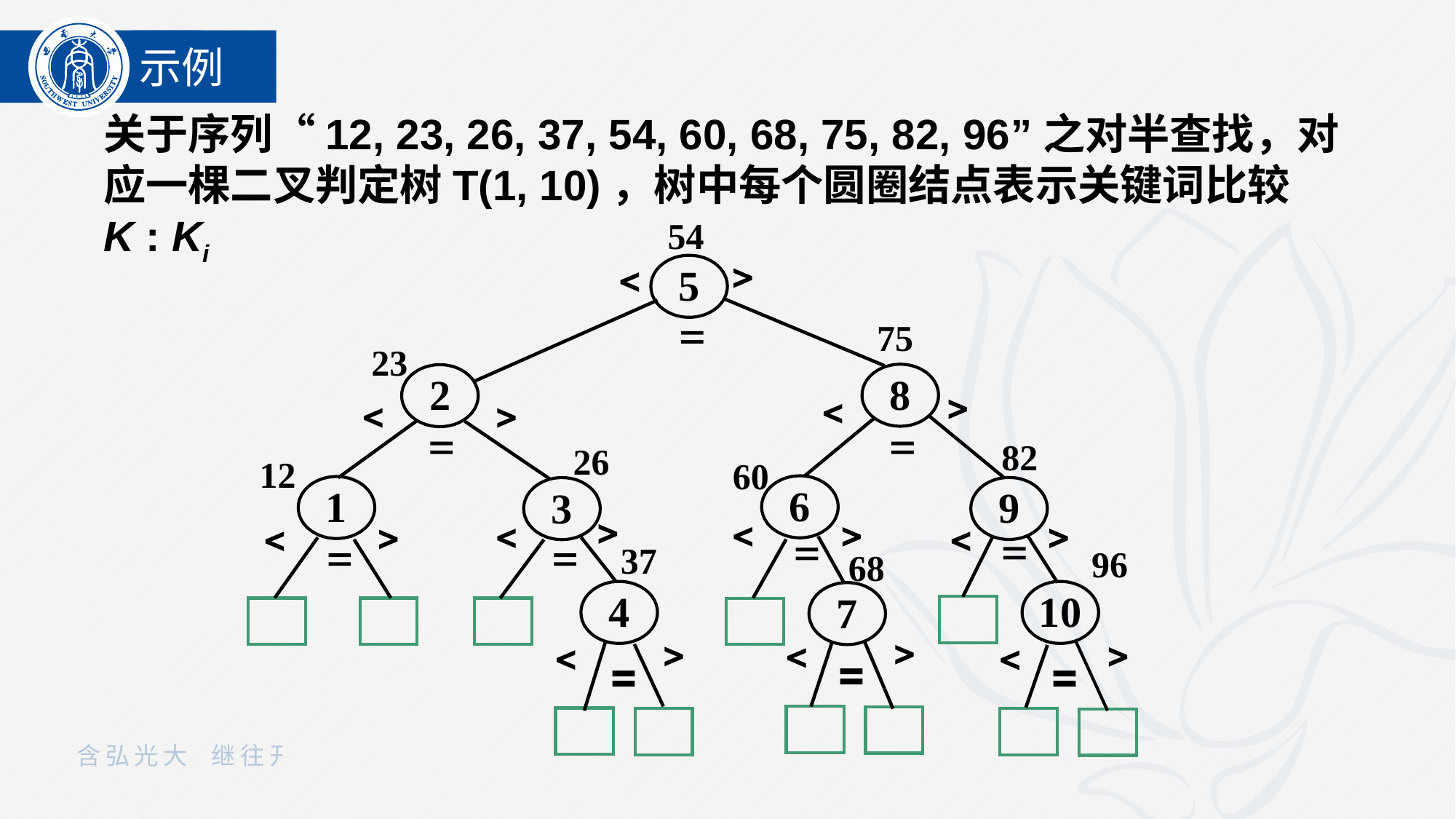

示例
关于序列“12, 23, 26, 37, 54, 60, 68, 75, 82, 96”之对半查找，对应一棵二叉判定树T(1, 10)，树中每个圆圈结点表示关键词比较 K : Ki
54
5
>
<

=
75
23
8
2
>
<
<
>

=
=
82
26
12
60
6
1
9
3
>
<
>
<
>
>
<
<

=
=
=
=
37
96
68
4
10
7

>

>
>

<
<
<
=
=
=